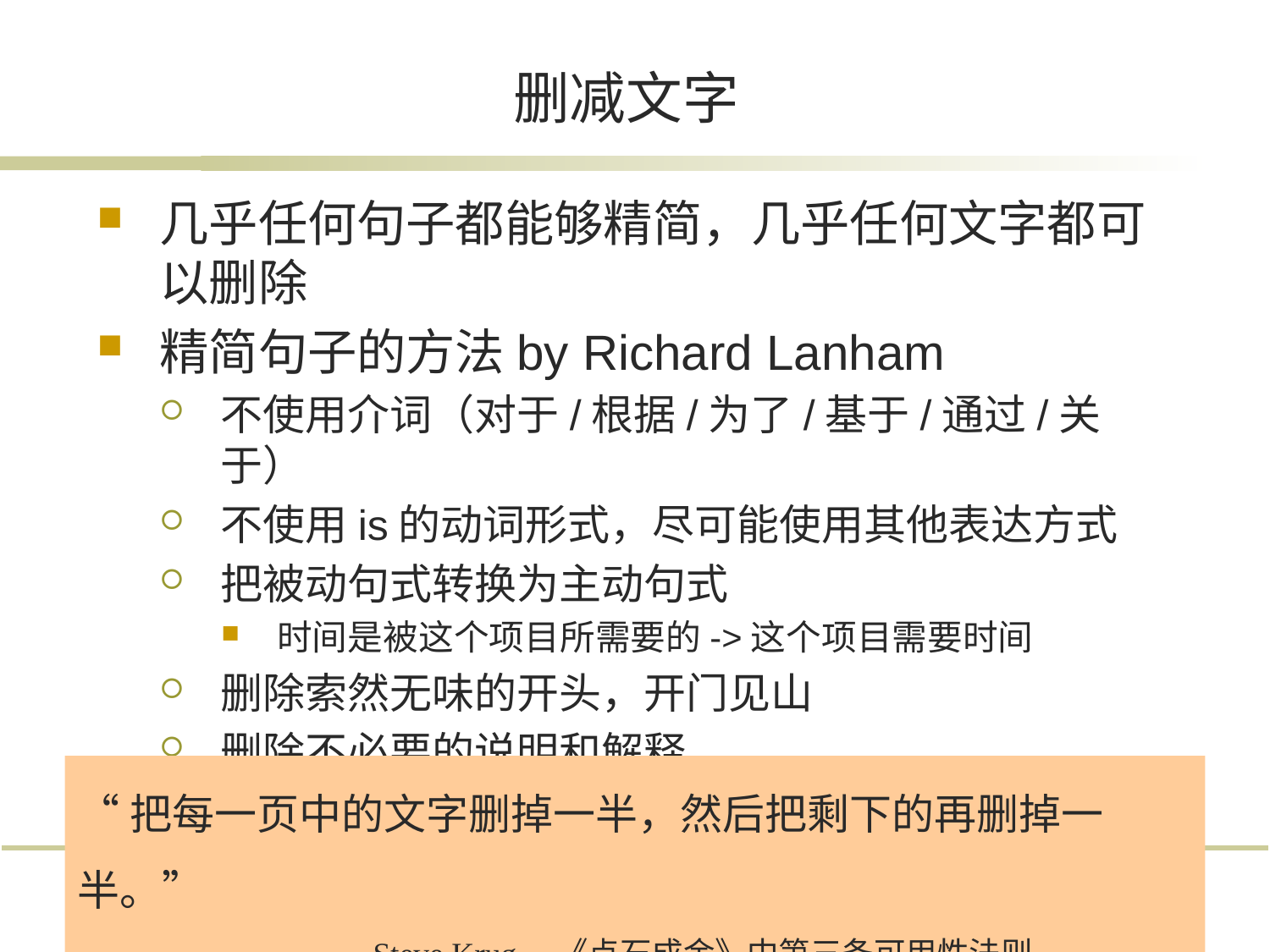

删减文字
几乎任何句子都能够精简，几乎任何文字都可以删除
精简句子的方法by Richard Lanham
不使用介词（对于/根据/为了/基于/通过/关于）
不使用is的动词形式，尽可能使用其他表达方式
把被动句式转换为主动句式
时间是被这个项目所需要的->这个项目需要时间
删除索然无味的开头，开门见山
删除不必要的说明和解释
“把每一页中的文字删掉一半，然后把剩下的再删掉一半。”
         ——Steve Krug，《点石成金》中第三条可用性法则